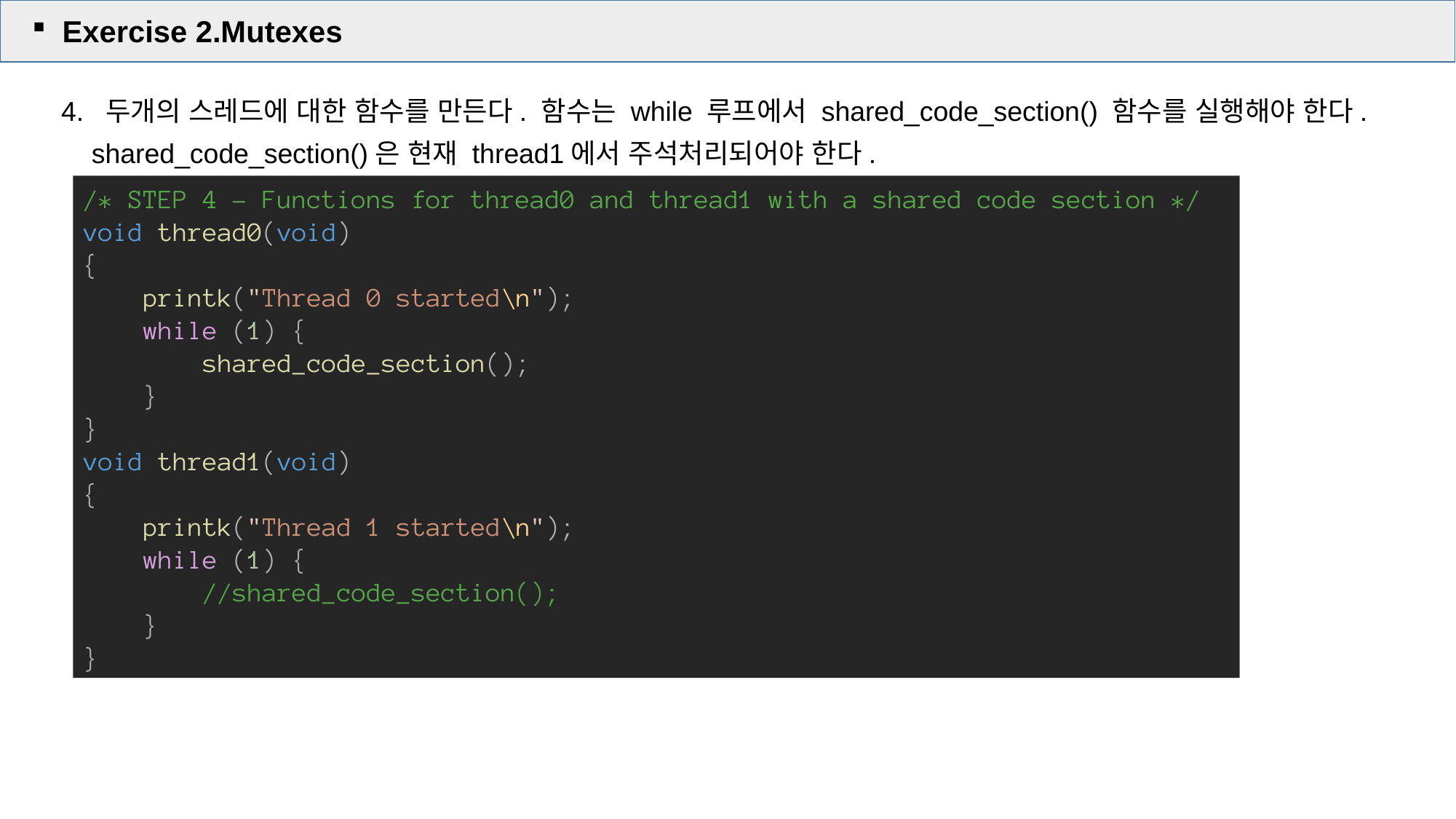

Exercise 2.Mutexes

4.  두개의 스레드에 대한 함수를 만든다. 함수는 while 루프에서 shared_code_section() 함수를 실행해야 한다.
    shared_code_section()은 현재 thread1에서 주석처리되어야 한다.
/* STEP 4 - Functions for thread0 and thread1 with a shared code section */
void thread0(void)
{
    printk("Thread 0 started\n");
    while (1) {
        shared_code_section();
    }
}
void thread1(void)
{
    printk("Thread 1 started\n");
    while (1) {
        //shared_code_section();
    }
}